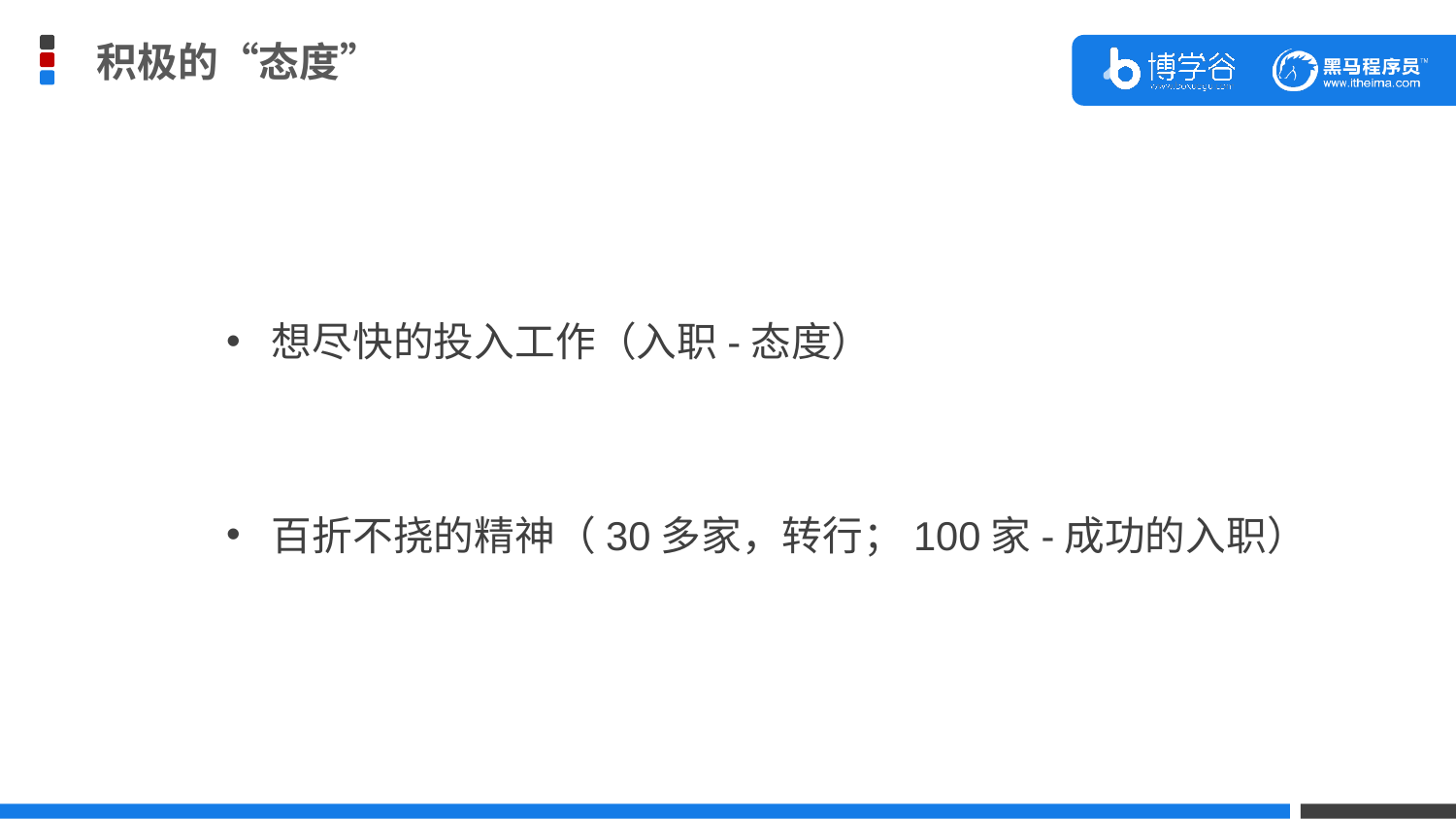

积极的“态度”

想尽快的投入工作（入职-态度）

百折不挠的精神（30多家，转行；100家-成功的入职）